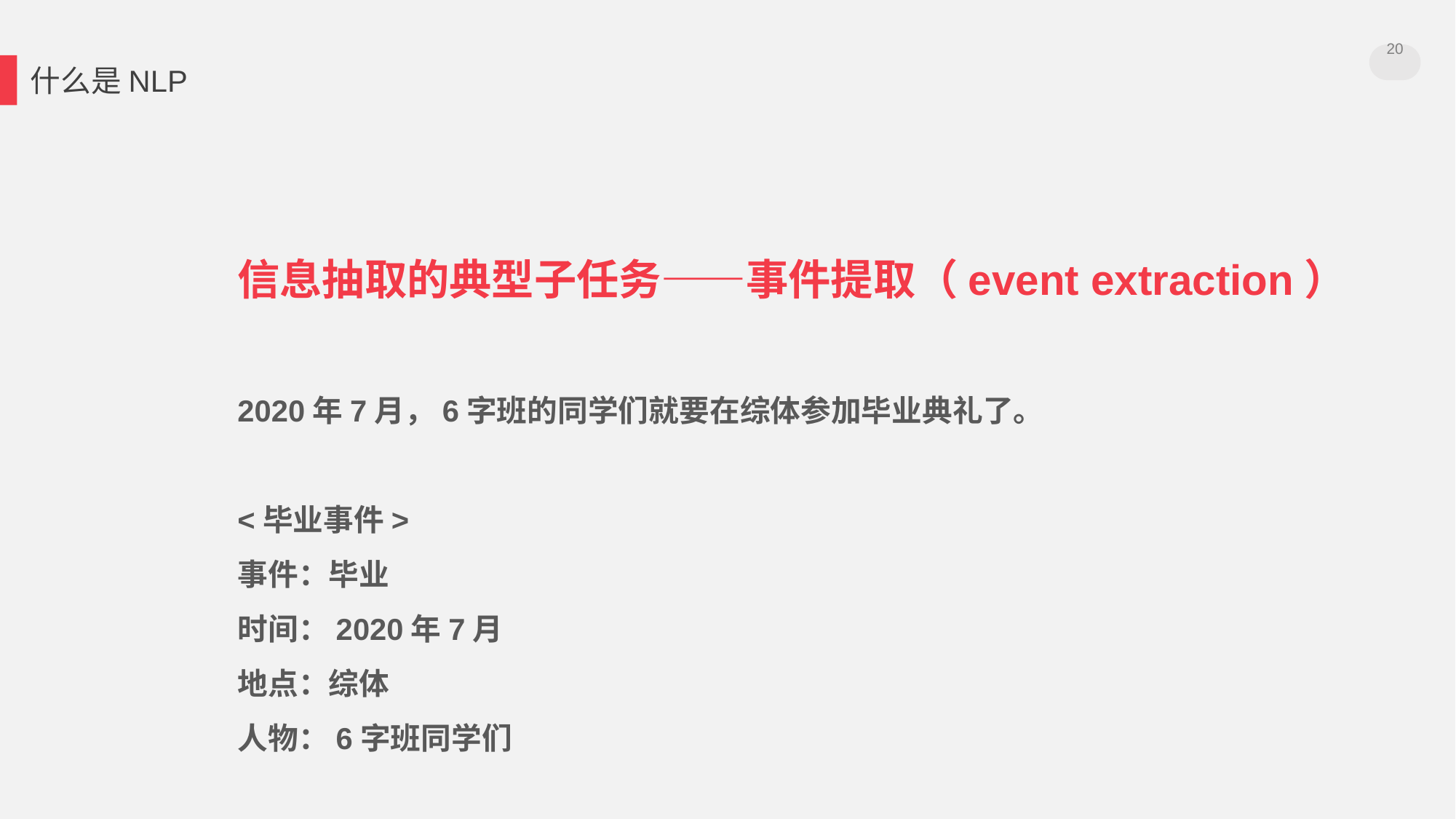

20
什么是NLP
信息抽取的典型子任务——事件提取（event extraction）

2020年7月，6字班的同学们就要在综体参加毕业典礼了。

<毕业事件>
事件：毕业
时间：2020年7月
地点：综体
人物：6字班同学们